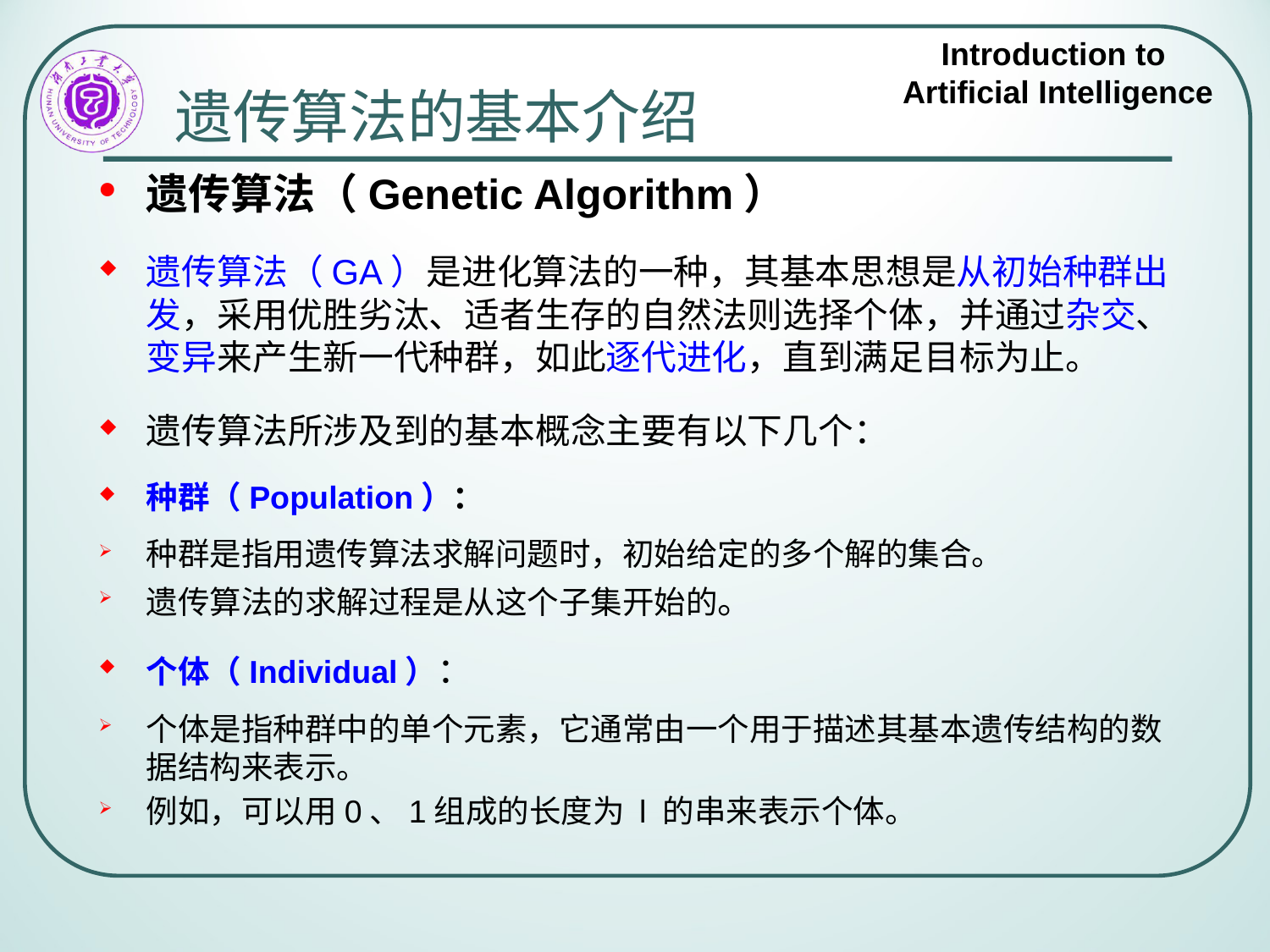

# 遗传算法的基本介绍
遗传算法（Genetic Algorithm）

遗传算法（GA）是进化算法的一种，其基本思想是从初始种群出发，采用优胜劣汰、适者生存的自然法则选择个体，并通过杂交、变异来产生新一代种群，如此逐代进化，直到满足目标为止。

遗传算法所涉及到的基本概念主要有以下几个：

种群（Population）：

种群是指用遗传算法求解问题时，初始给定的多个解的集合。
遗传算法的求解过程是从这个子集开始的。

个体（Individual）：

个体是指种群中的单个元素，它通常由一个用于描述其基本遗传结构的数据结构来表示。
例如，可以用0、1组成的长度为 l 的串来表示个体。